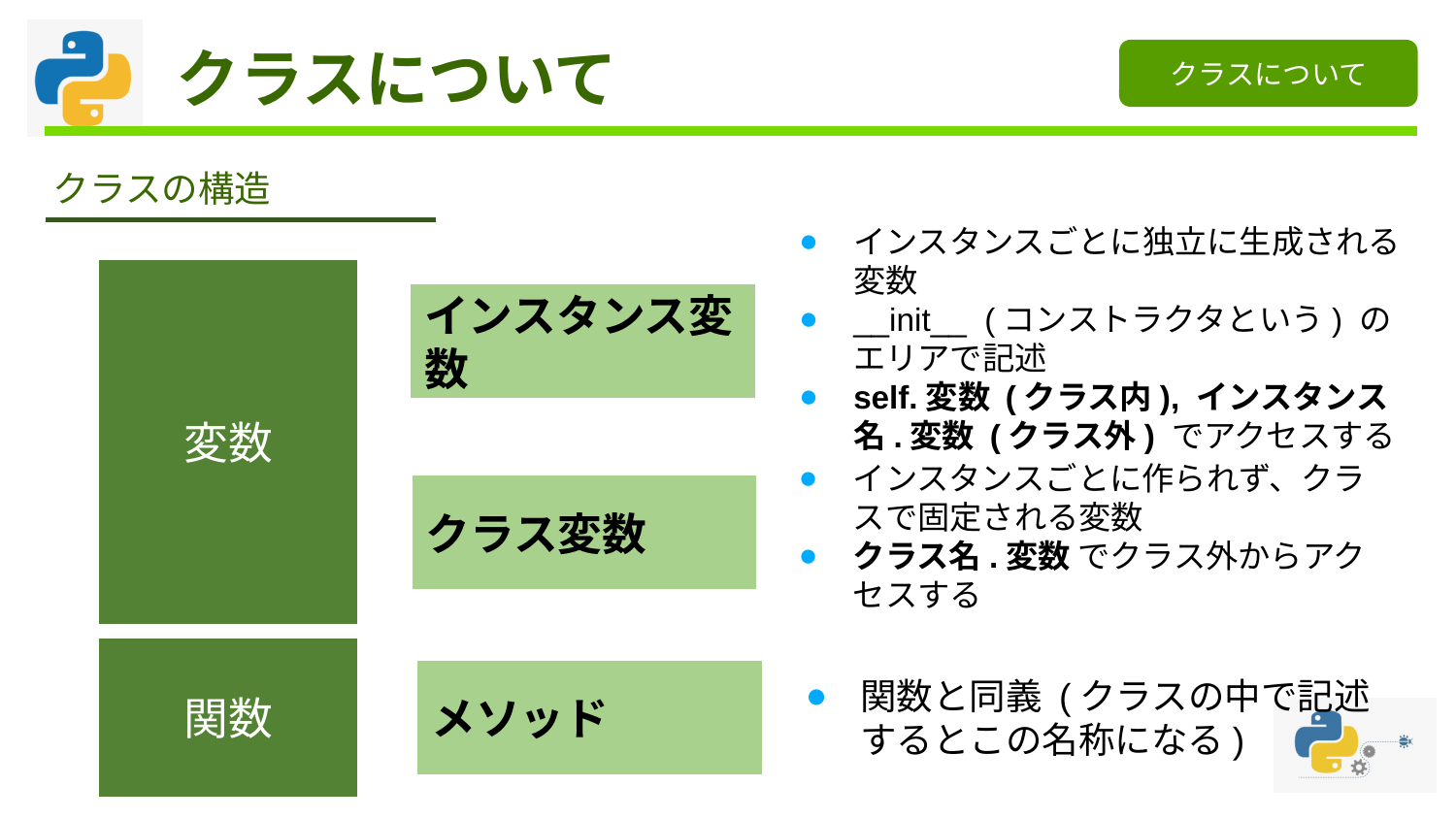

# クラスについて
クラスについて
クラスの構造
インスタンスごとに独立に生成される変数
__init__  (コンストラクタという) のエリアで記述
self.変数 (クラス内), インスタンス名.変数 (クラス外) でアクセスする
変数
インスタンス変数
インスタンスごとに作られず、クラスで固定される変数
クラス名.変数 でクラス外からアクセスする
クラス変数
関数
関数と同義 (クラスの中で記述するとこの名称になる)
メソッド